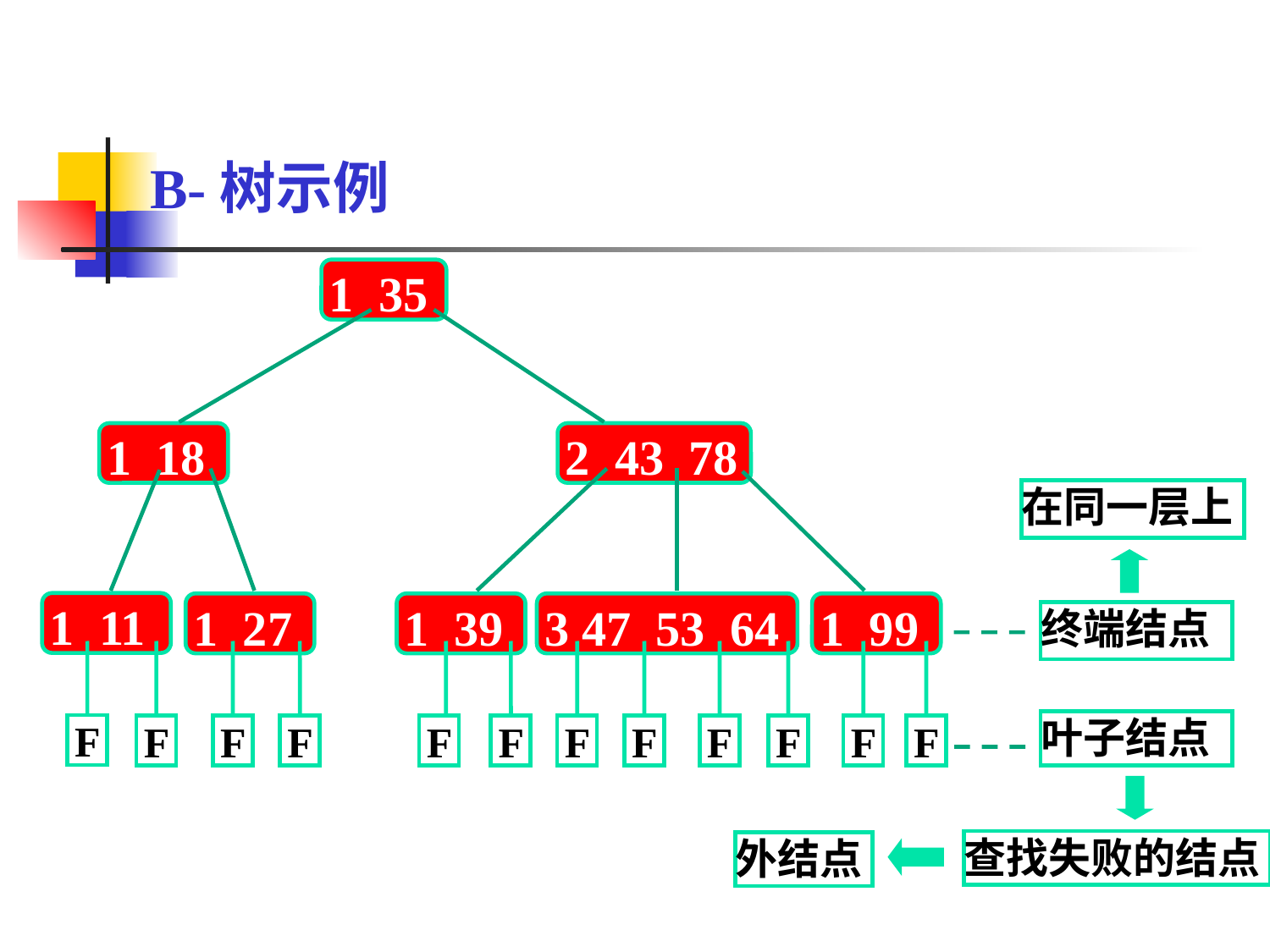

8.2   动态查找表
B-树示例
1  35

1  18
2  43  78

在同一层上

1  11
1  27
1  39
3 47  53  64
1  99
终端结点

叶子结点

F
F
F
F
F
F
F
F
F
F
F
F

查找失败的结点
外结点

100